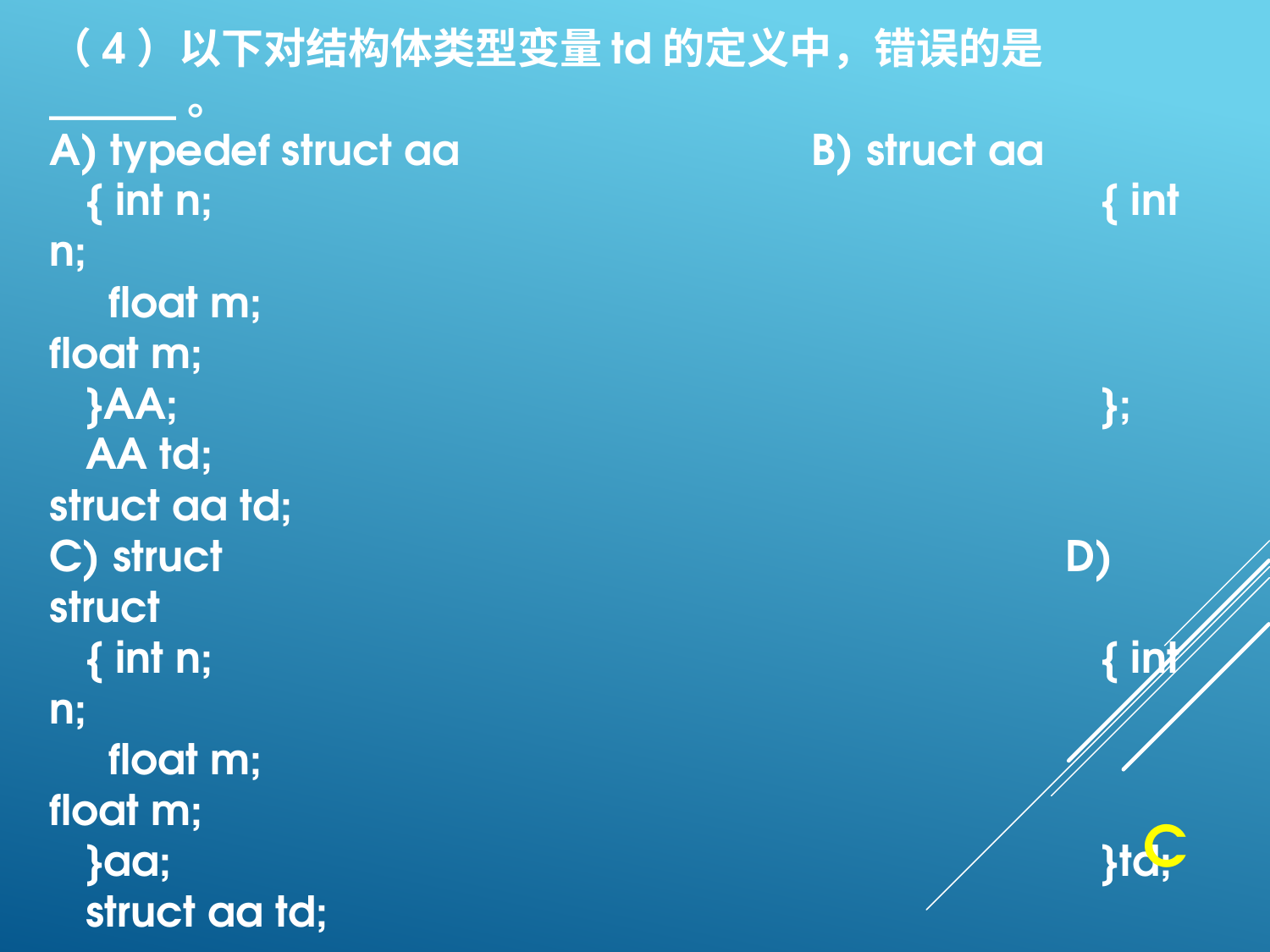

（4）以下对结构体类型变量td的定义中，错误的是______。
A) typedef struct aa			B) struct aa
   { int n;							   { int n;
     float m;							     float m;
   }AA; 							   };
   AA td;							   struct aa td;
C) struct							D) struct
   { int n; 							   { int n;
     float m;							     float m;
   }aa;								   }td;
   struct aa td;
C